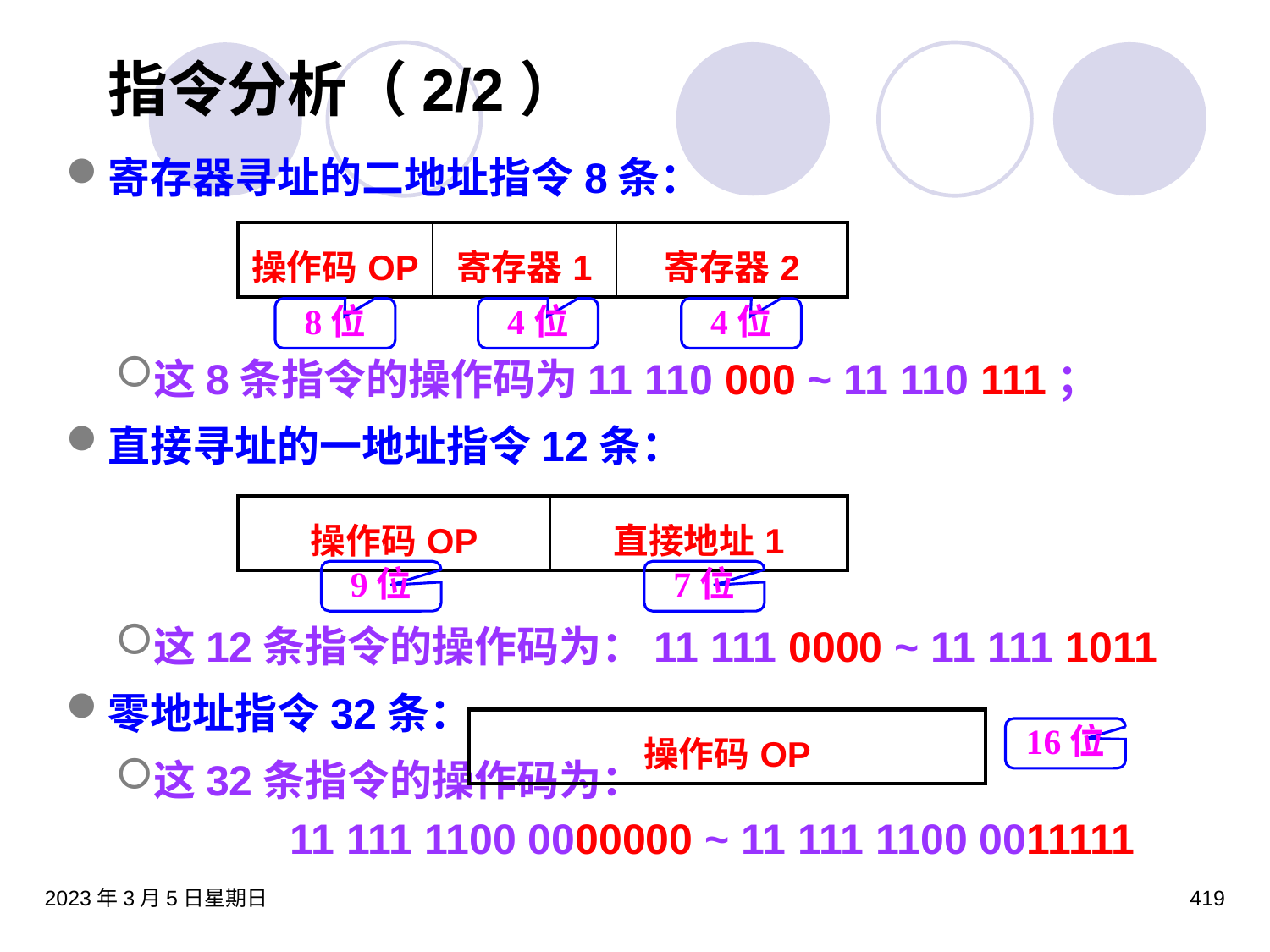

# 指令分析（2/2）
寄存器寻址的二地址指令8条：

这8条指令的操作码为11 110 000 ~ 11 110 111；
直接寻址的一地址指令12条：

这12条指令的操作码为：11 111 0000 ~ 11 111 1011
零地址指令32条：
这32条指令的操作码为：
	11 111 1100 0000000 ~ 11 111 1100 0011111
| 操作码OP | 寄存器1 | 寄存器2 |
| --- | --- | --- |
8位
4位
4位
| 操作码OP | 直接地址1 |
| --- | --- |
9位
7位
| 操作码OP |
| --- |
16位
2023年3月5日星期日
419